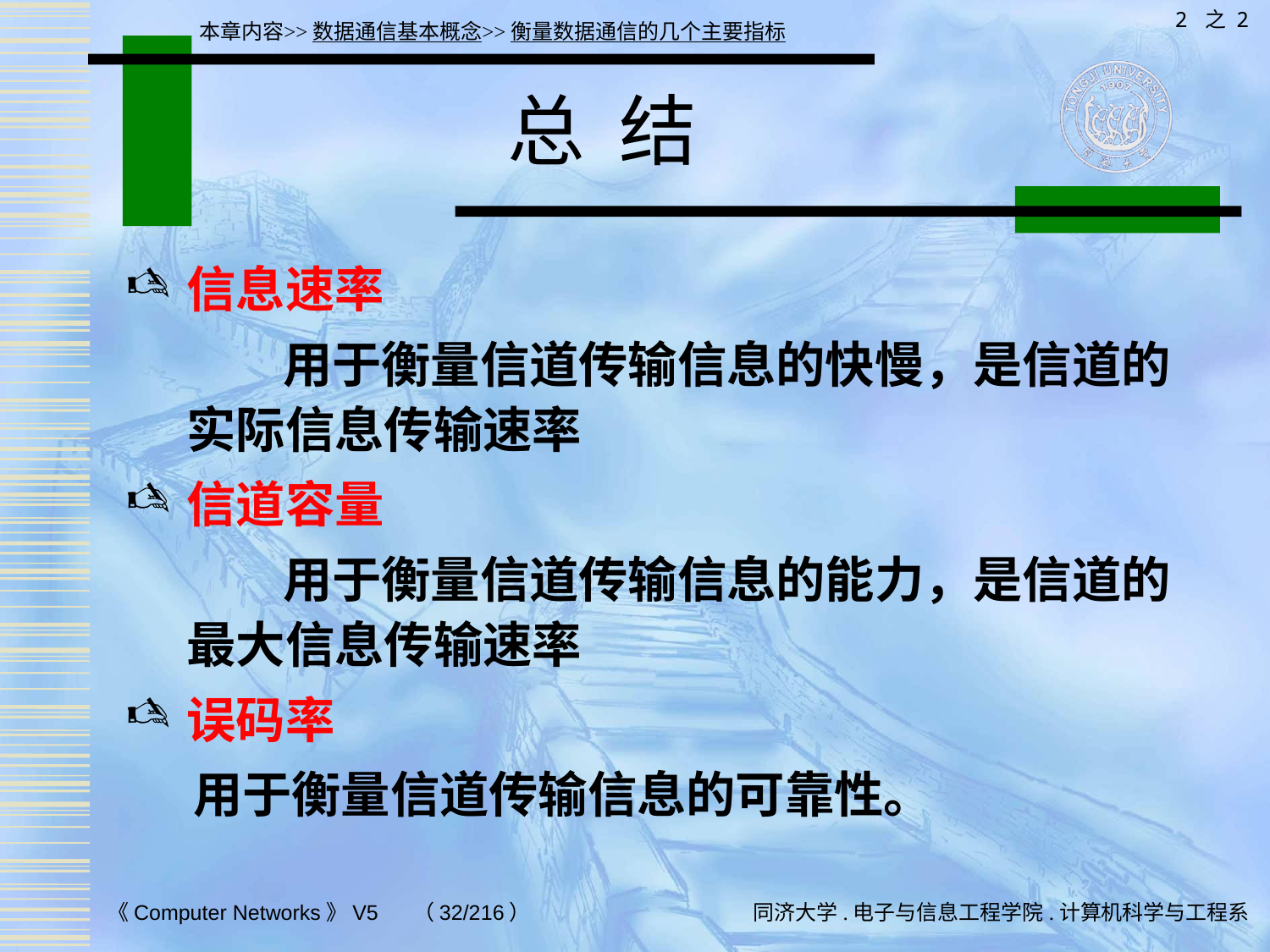

2 之 2
本章内容>>数据通信基本概念>>衡量数据通信的几个主要指标
# 总  结
信息速率
             用于衡量信道传输信息的快慢，是信道的实际信息传输速率
信道容量
             用于衡量信道传输信息的能力，是信道的最大信息传输速率
误码率
     用于衡量信道传输信息的可靠性。